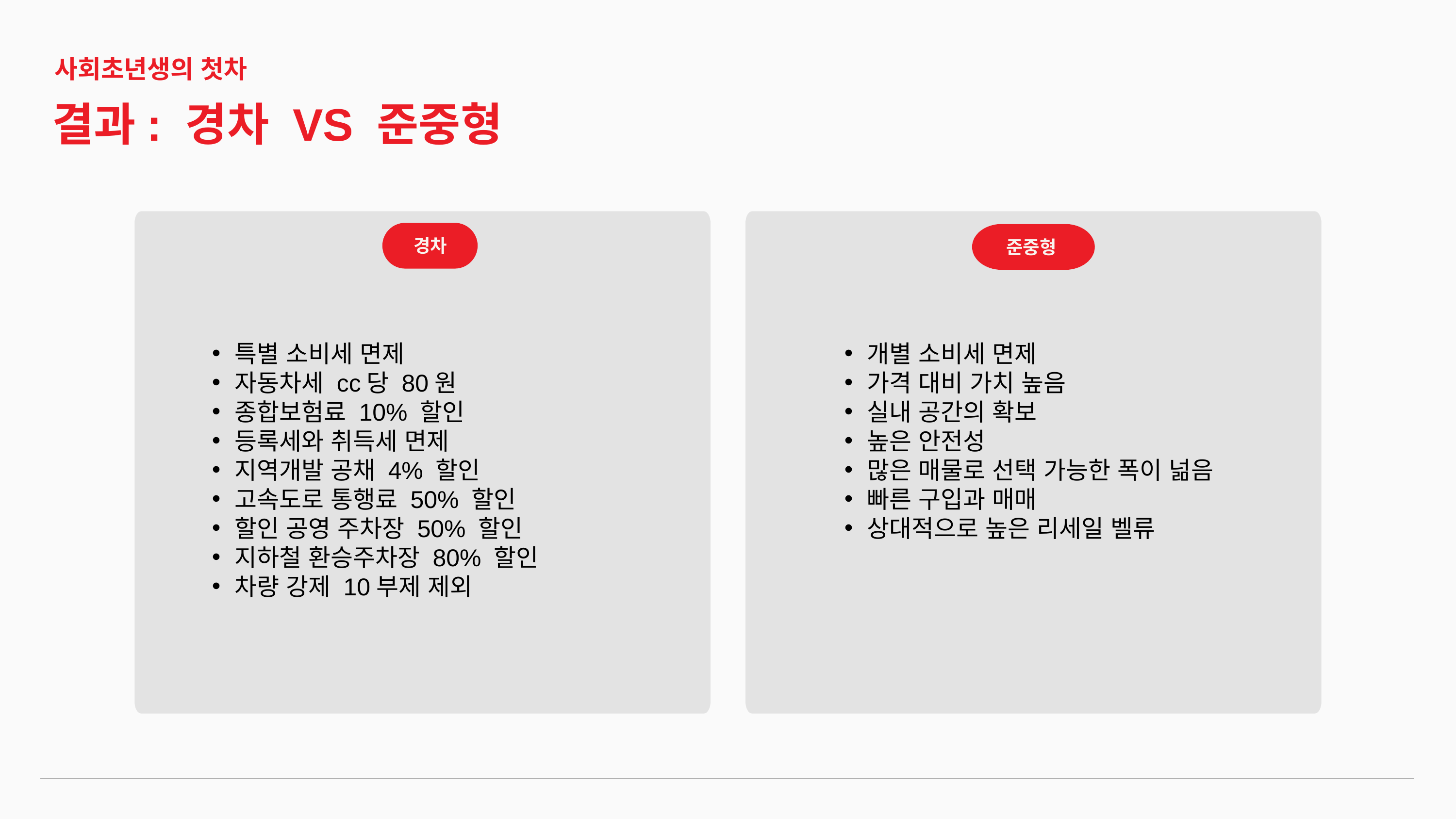

사회초년생의 첫차
결과: 경차 VS 준중형

경차

준중형
특별 소비세 면제
자동차세 cc당 80원
종합보험료 10% 할인
등록세와 취득세 면제
지역개발 공채 4% 할인
고속도로 통행료 50% 할인
할인 공영 주차장 50% 할인
지하철 환승주차장 80% 할인
차량 강제 10부제 제외
개별 소비세 면제
가격 대비 가치 높음
실내 공간의 확보
높은 안전성
많은 매물로 선택 가능한 폭이 넒음
빠른 구입과 매매
상대적으로 높은 리세일 벨류